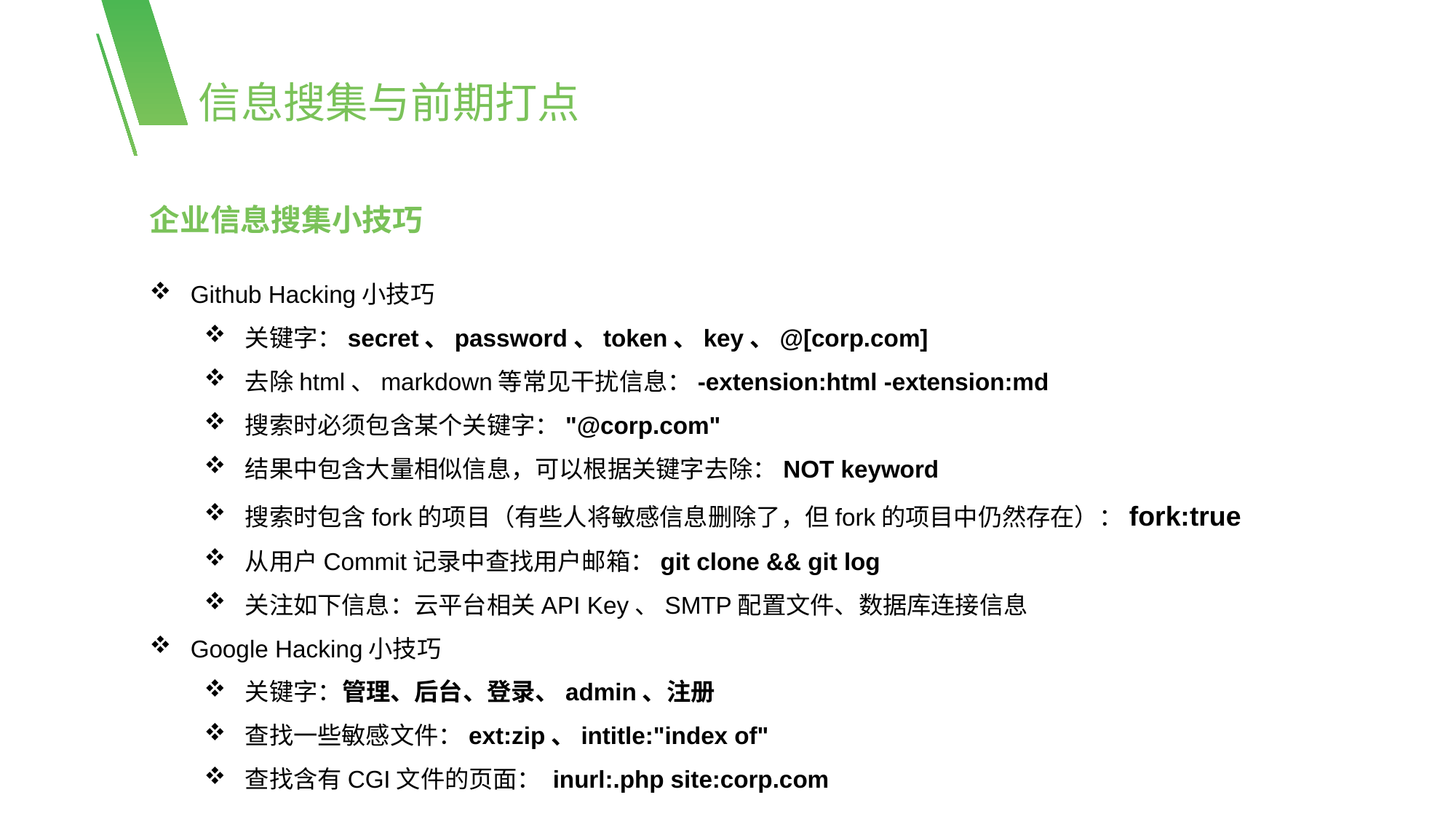

信息搜集与前期打点
企业信息搜集小技巧
Github Hacking小技巧
关键字：secret、password、token、key、@[corp.com]
去除html、markdown等常见干扰信息：-extension:html -extension:md
搜索时必须包含某个关键字："@corp.com"
结果中包含大量相似信息，可以根据关键字去除：NOT keyword
搜索时包含fork的项目（有些人将敏感信息删除了，但fork的项目中仍然存在）：fork:true
从用户Commit记录中查找用户邮箱：git clone && git log
关注如下信息：云平台相关API Key、SMTP配置文件、数据库连接信息
Google Hacking小技巧
关键字：管理、后台、登录、admin、注册
查找一些敏感文件：ext:zip、intitle:"index of"
查找含有CGI文件的页面： inurl:.php site:corp.com